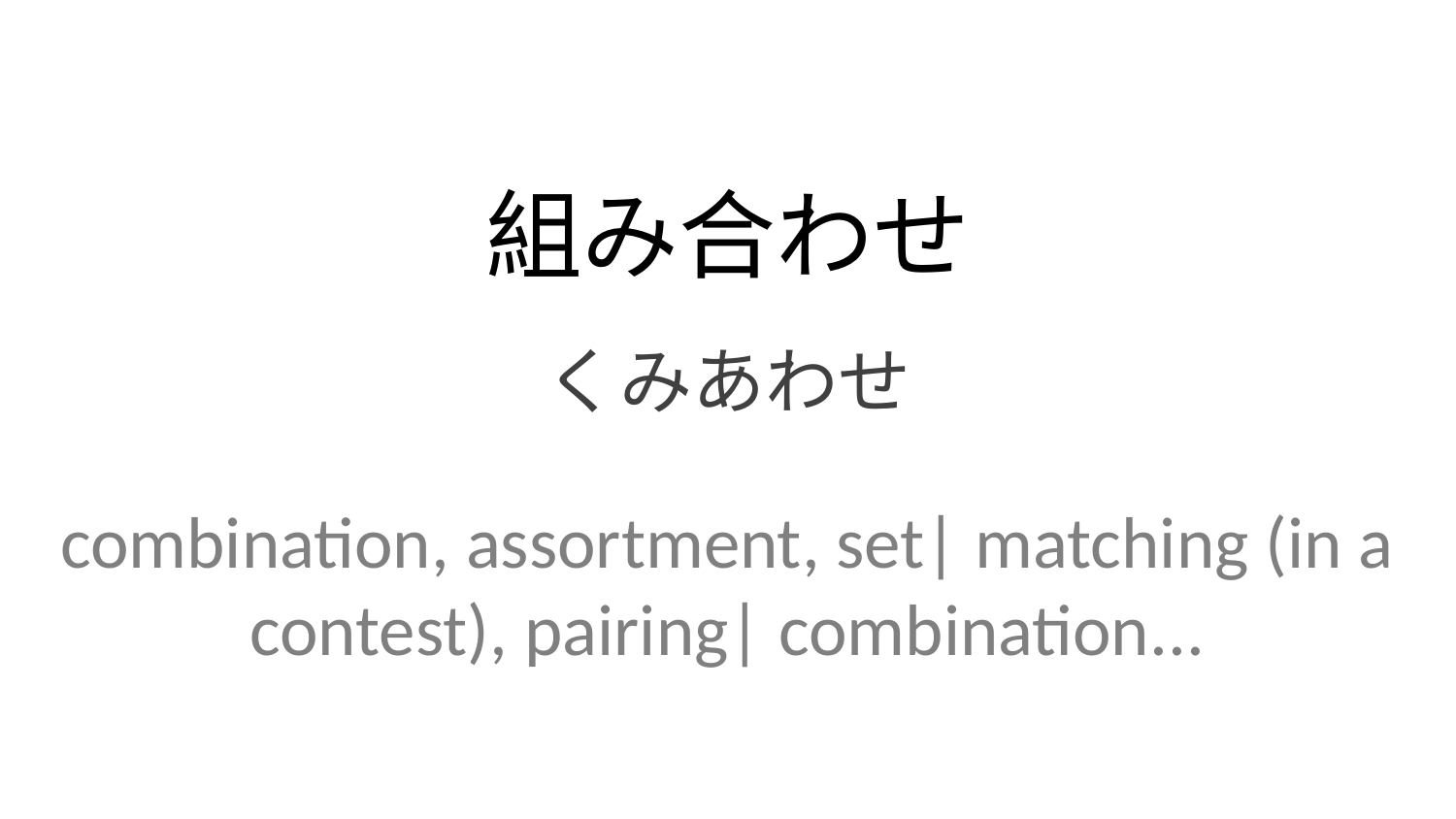

組み合わせ

くみあわせ
combination, assortment, set| matching (in a contest), pairing| combination...